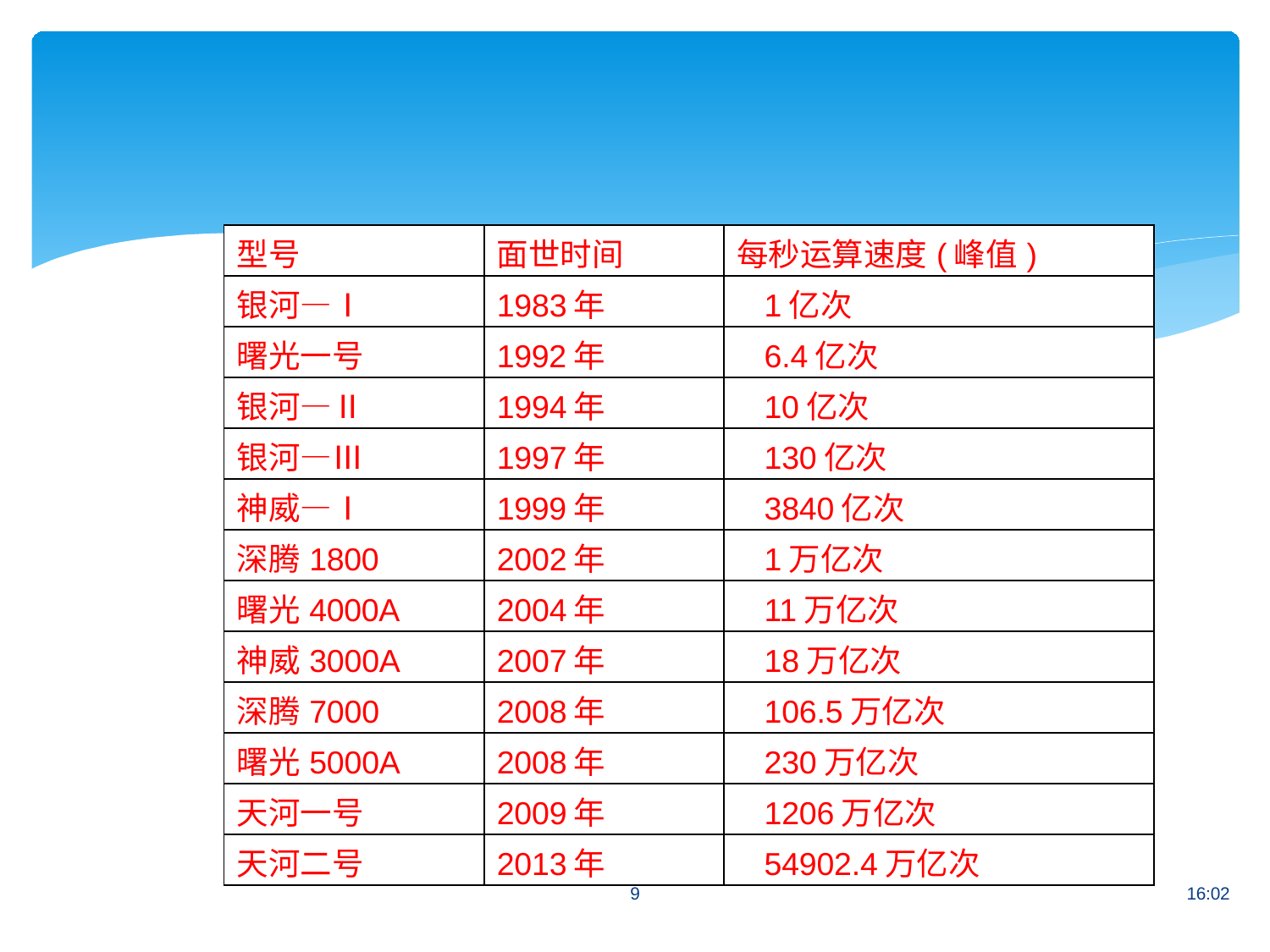

| 型号 | 面世时间 | 每秒运算速度(峰值) |
| --- | --- | --- |
| 银河—Ⅰ | 1983年 | 1亿次 |
| 曙光一号 | 1992年 | 6.4亿次 |
| 银河—Ⅱ | 1994年 | 10亿次 |
| 银河—Ⅲ | 1997年 | 130亿次 |
| 神威—Ⅰ | 1999年 | 3840亿次 |
| 深腾1800 | 2002年 | 1万亿次 |
| 曙光4000A | 2004年 | 11万亿次 |
| 神威3000A | 2007年 | 18万亿次 |
| 深腾7000 | 2008年 | 106.5万亿次 |
| 曙光5000A | 2008年 | 230万亿次 |
| 天河一号 | 2009年 | 1206万亿次 |
| 天河二号 | 2013年 | 54902.4万亿次 |

9
16:02